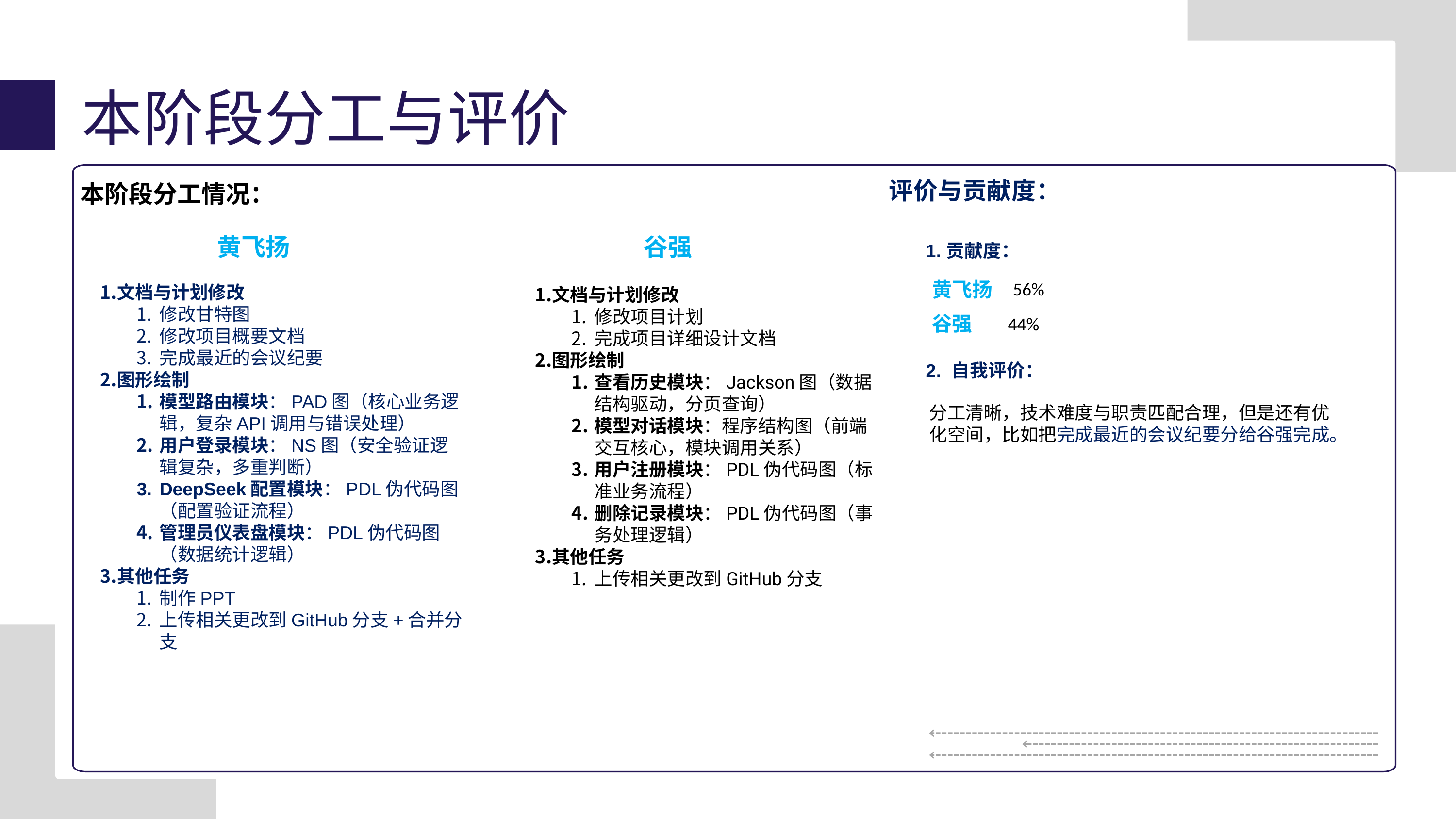

本阶段分工与评价

评价与贡献度：
本阶段分工情况：

黄飞扬
谷强
1.贡献度：
黄飞扬
56%
文档与计划修改
修改甘特图
修改项目概要文档
完成最近的会议纪要
图形绘制
模型路由模块：PAD图（核心业务逻辑，复杂API调用与错误处理）
用户登录模块：NS图（安全验证逻辑复杂，多重判断）
DeepSeek配置模块：PDL伪代码图（配置验证流程）
管理员仪表盘模块：PDL伪代码图（数据统计逻辑）
其他任务
制作PPT
上传相关更改到GitHub分支+合并分支
文档与计划修改
修改项目计划
完成项目详细设计文档
图形绘制
查看历史模块：Jackson图（数据结构驱动，分页查询）
模型对话模块：程序结构图（前端交互核心，模块调用关系）
用户注册模块：PDL伪代码图（标准业务流程）
删除记录模块：PDL伪代码图（事务处理逻辑）
其他任务
上传相关更改到GitHub分支
谷强
44%
2. 自我评价：
分工清晰，技术难度与职责匹配合理，但是还有优化空间，比如把完成最近的会议纪要分给谷强完成。